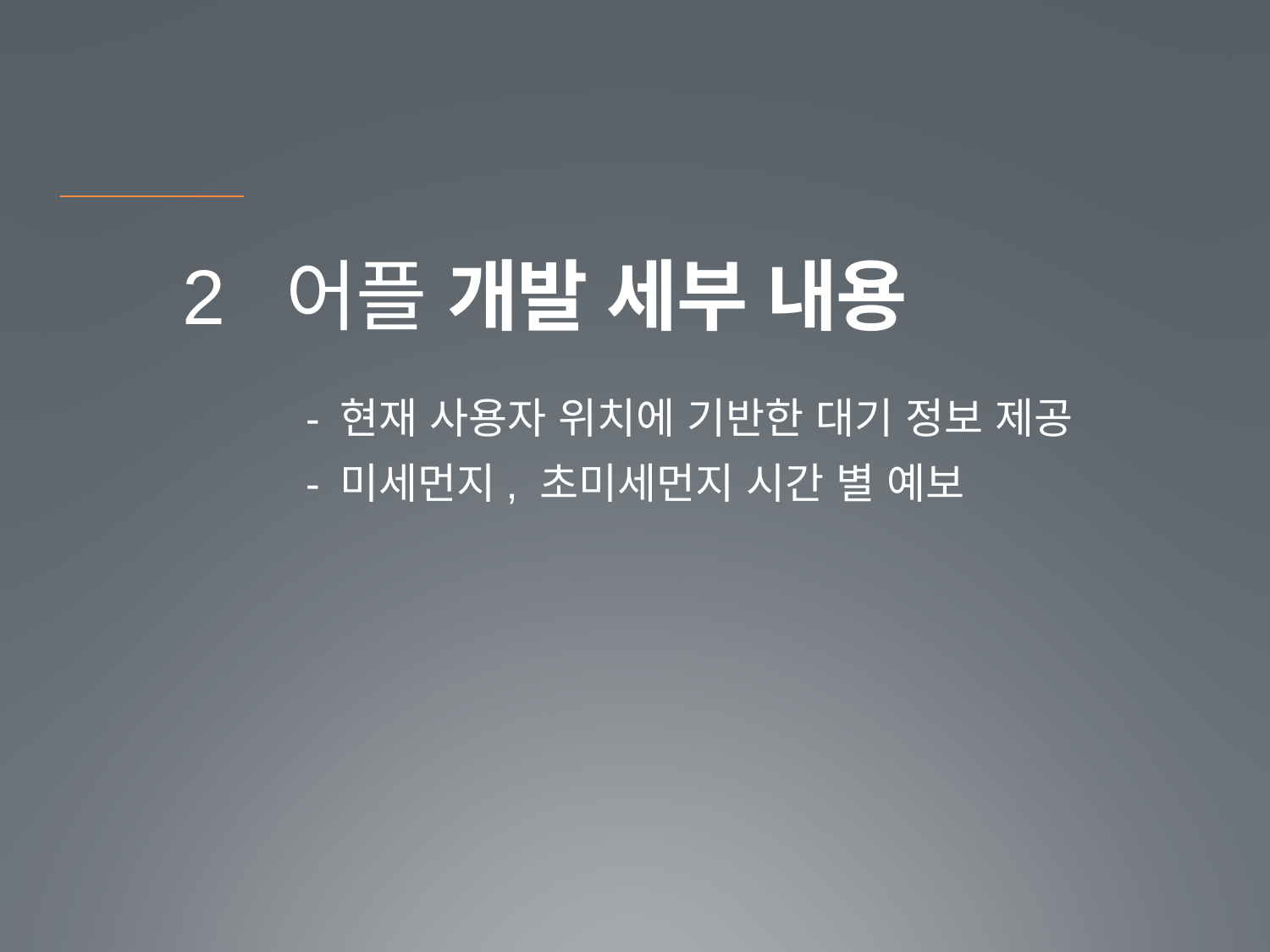

2  어플 개발 세부 내용
           - 현재 사용자 위치에 기반한 대기 정보 제공
           - 미세먼지, 초미세먼지 시간 별 예보